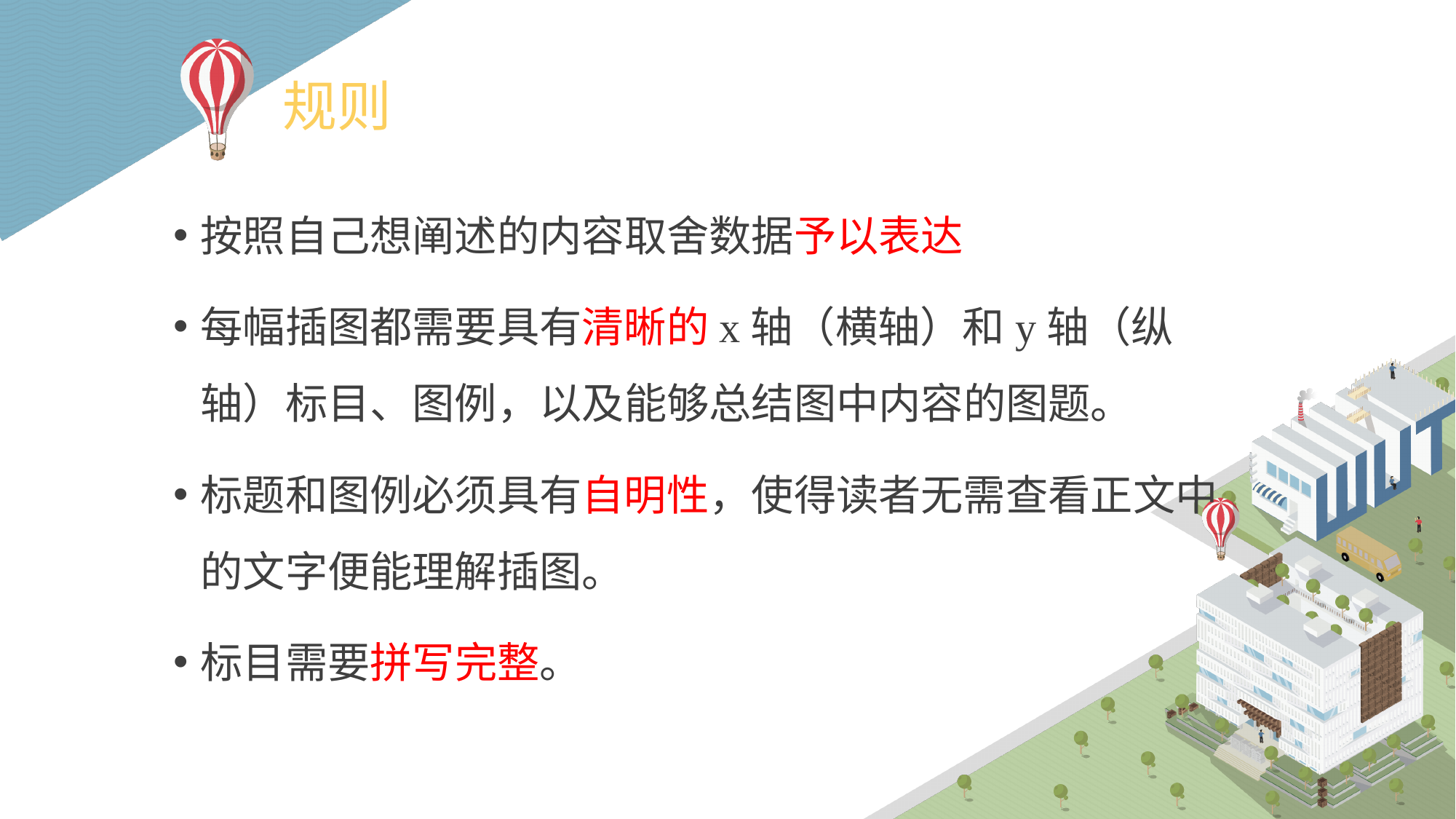

# 规则
按照自己想阐述的内容取舍数据予以表达
每幅插图都需要具有清晰的x轴（横轴）和y轴（纵轴）标目、图例，以及能够总结图中内容的图题。
标题和图例必须具有自明性，使得读者无需查看正文中的文字便能理解插图。
标目需要拼写完整。